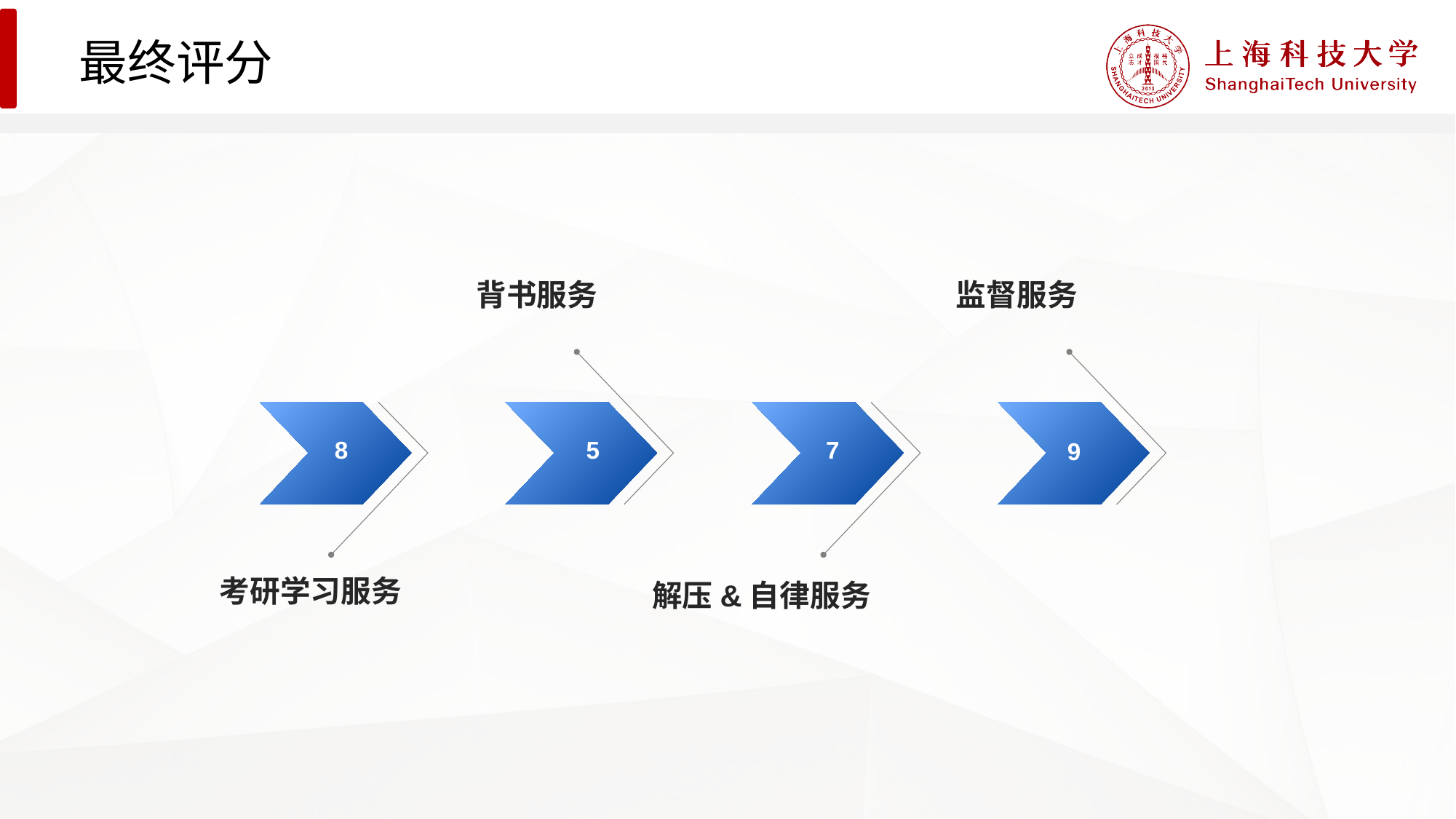

最终评分
背书服务
监督服务

8
5
7
9
考研学习服务
解压&自律服务